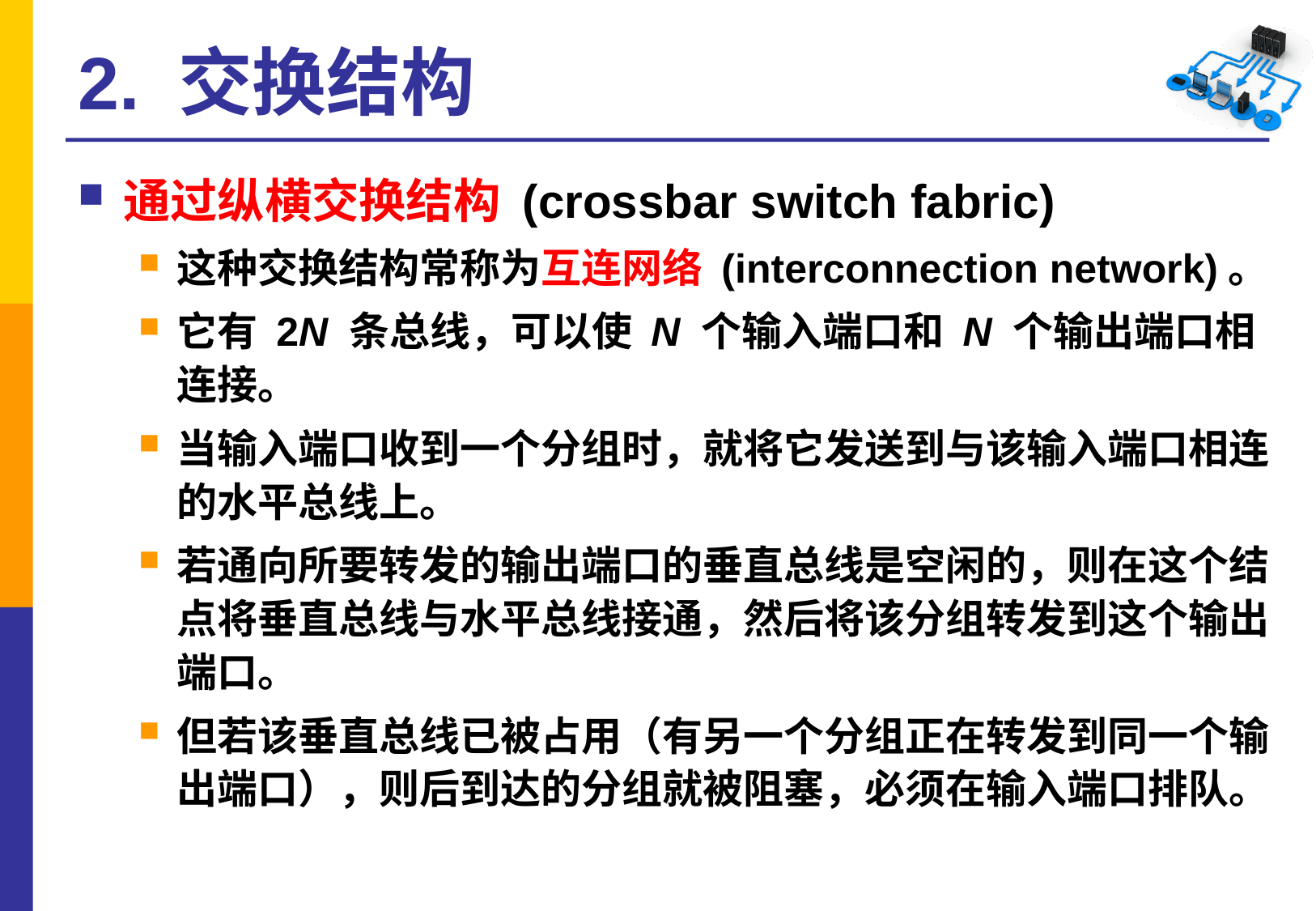

# 2. 交换结构
通过纵横交换结构 (crossbar switch fabric)
这种交换结构常称为互连网络 (interconnection network)。
它有 2N 条总线，可以使 N 个输入端口和 N 个输出端口相连接。
当输入端口收到一个分组时，就将它发送到与该输入端口相连的水平总线上。
若通向所要转发的输出端口的垂直总线是空闲的，则在这个结点将垂直总线与水平总线接通，然后将该分组转发到这个输出端口。
但若该垂直总线已被占用（有另一个分组正在转发到同一个输出端口），则后到达的分组就被阻塞，必须在输入端口排队。